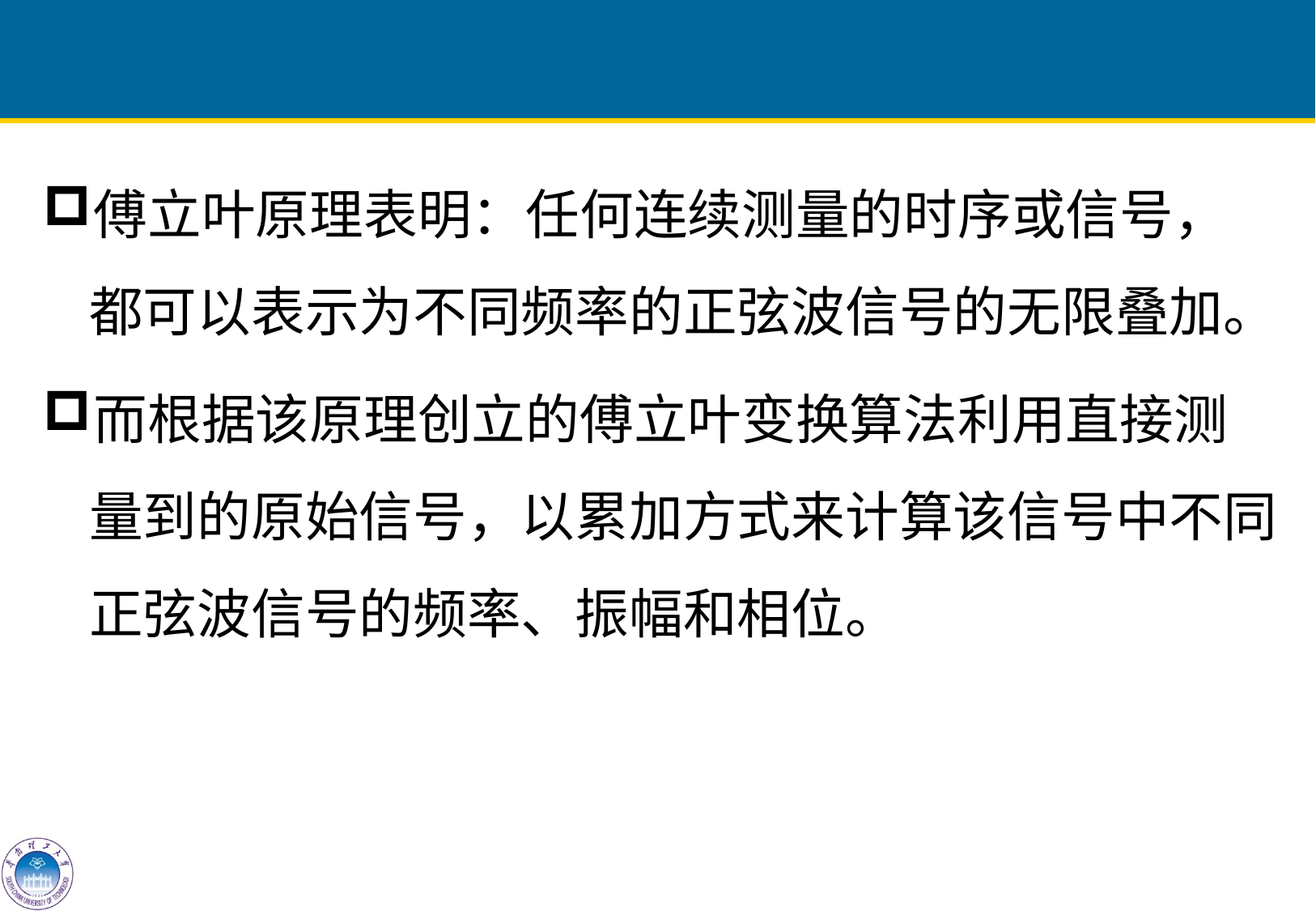

#
傅立叶原理表明：任何连续测量的时序或信号，都可以表示为不同频率的正弦波信号的无限叠加。
而根据该原理创立的傅立叶变换算法利用直接测量到的原始信号，以累加方式来计算该信号中不同正弦波信号的频率、振幅和相位。